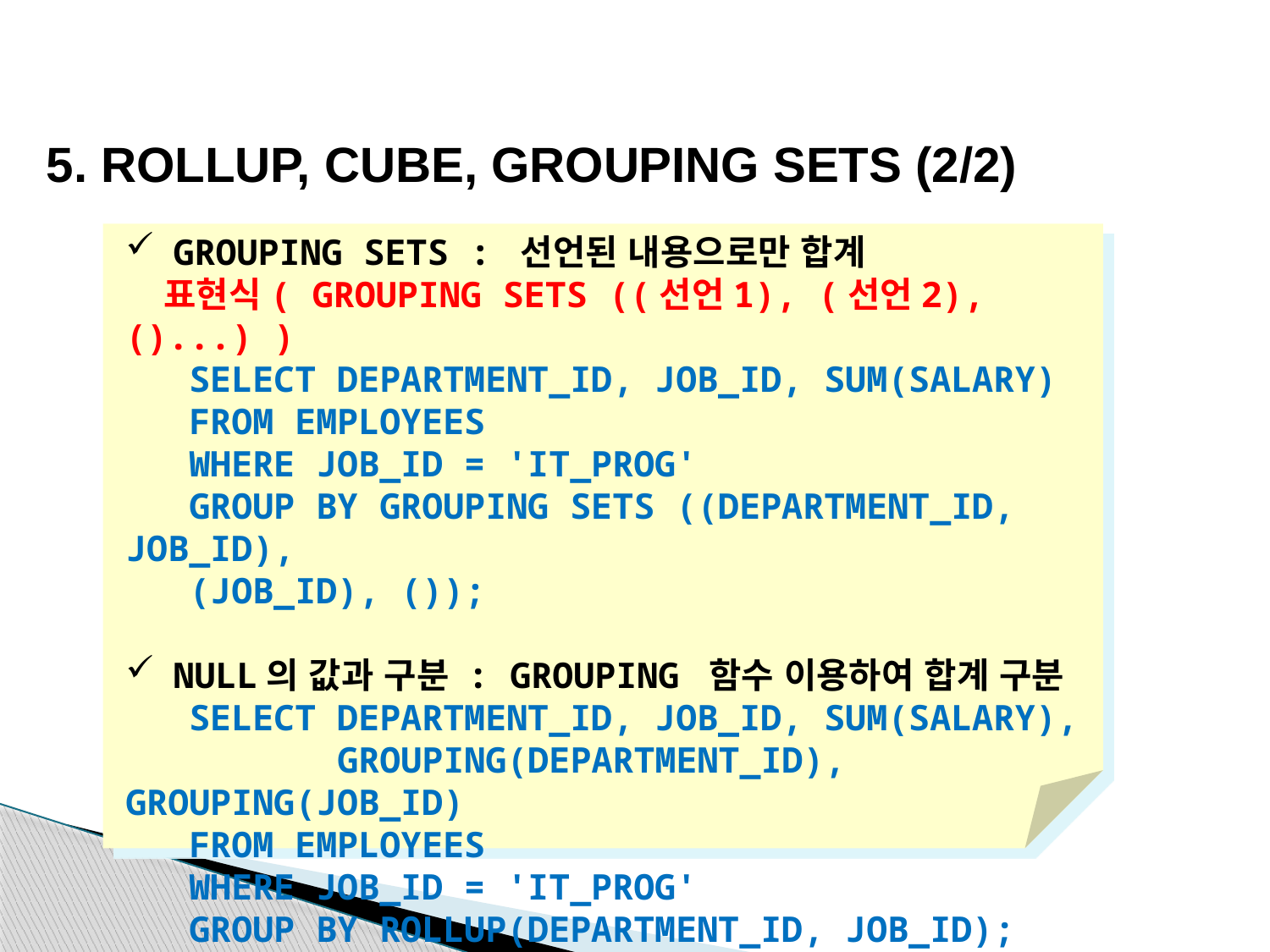

5. ROLLUP, CUBE, GROUPING SETS (2/2)
GROUPING SETS : 선언된 내용으로만 합계
   표현식( GROUPING SETS ((선언1), (선언2), ()...) )
   SELECT DEPARTMENT_ID, JOB_ID, SUM(SALARY)
   FROM EMPLOYEES
   WHERE JOB_ID = 'IT_PROG'
   GROUP BY GROUPING SETS ((DEPARTMENT_ID, JOB_ID),
   (JOB_ID), ());

NULL의 값과 구분 : GROUPING 함수 이용하여 합계 구분
   SELECT DEPARTMENT_ID, JOB_ID, SUM(SALARY),
          GROUPING(DEPARTMENT_ID), GROUPING(JOB_ID)
   FROM EMPLOYEES
   WHERE JOB_ID = 'IT_PROG'
   GROUP BY ROLLUP(DEPARTMENT_ID, JOB_ID);